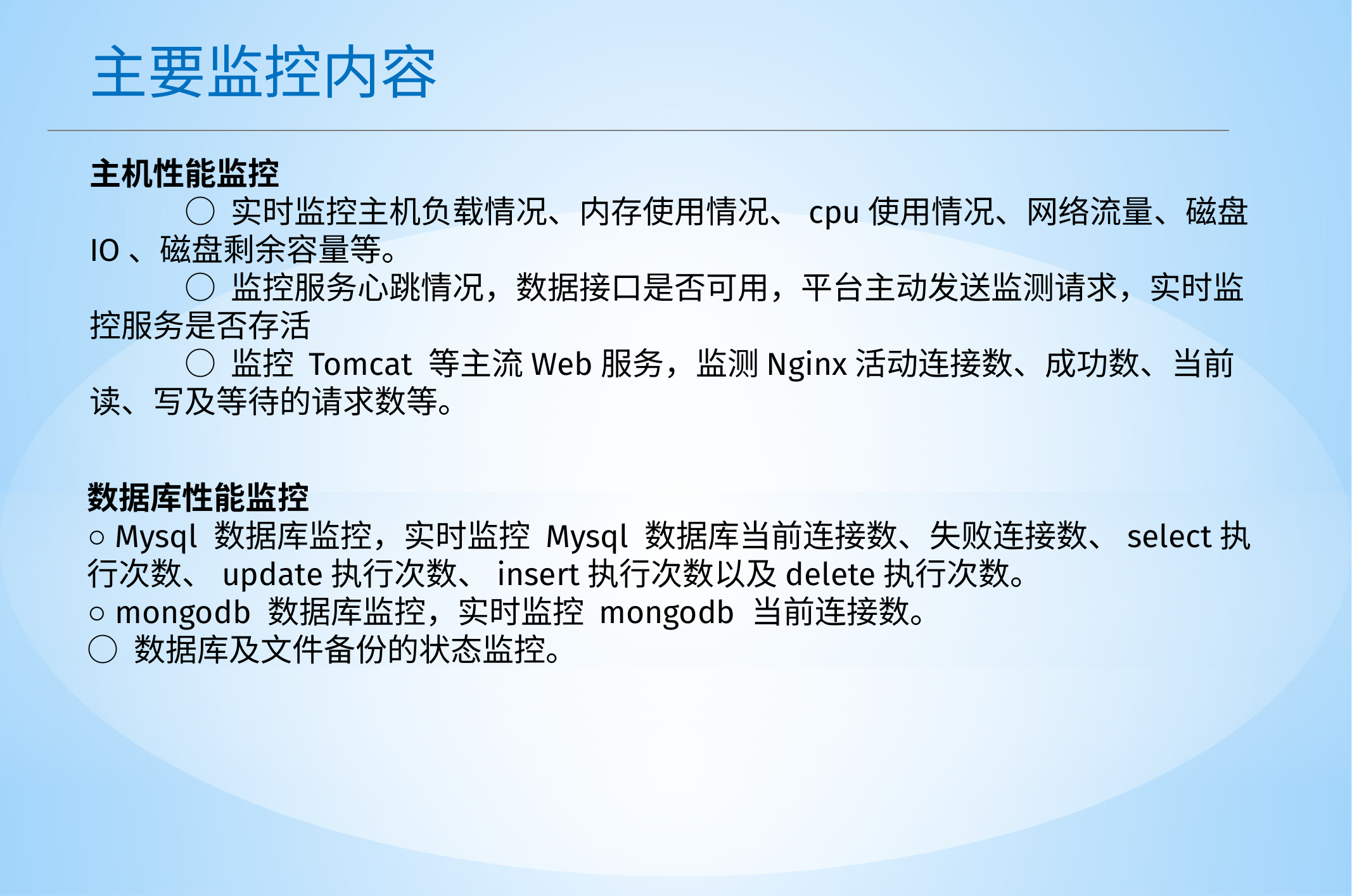

主要监控内容
主机性能监控
	○ 实时监控主机负载情况、内存使用情况、cpu使用情况、网络流量、磁盘IO、磁盘剩余容量等。
	○ 监控服务心跳情况，数据接口是否可用，平台主动发送监测请求，实时监控服务是否存活
	○ 监控 Tomcat 等主流Web服务，监测Nginx活动连接数、成功数、当前读、写及等待的请求数等。
数据库性能监控
○ Mysql 数据库监控，实时监控 Mysql 数据库当前连接数、失败连接数、select执行次数、update执行次数、insert执行次数以及delete执行次数。
○ mongodb 数据库监控，实时监控 mongodb 当前连接数。
○ 数据库及文件备份的状态监控。